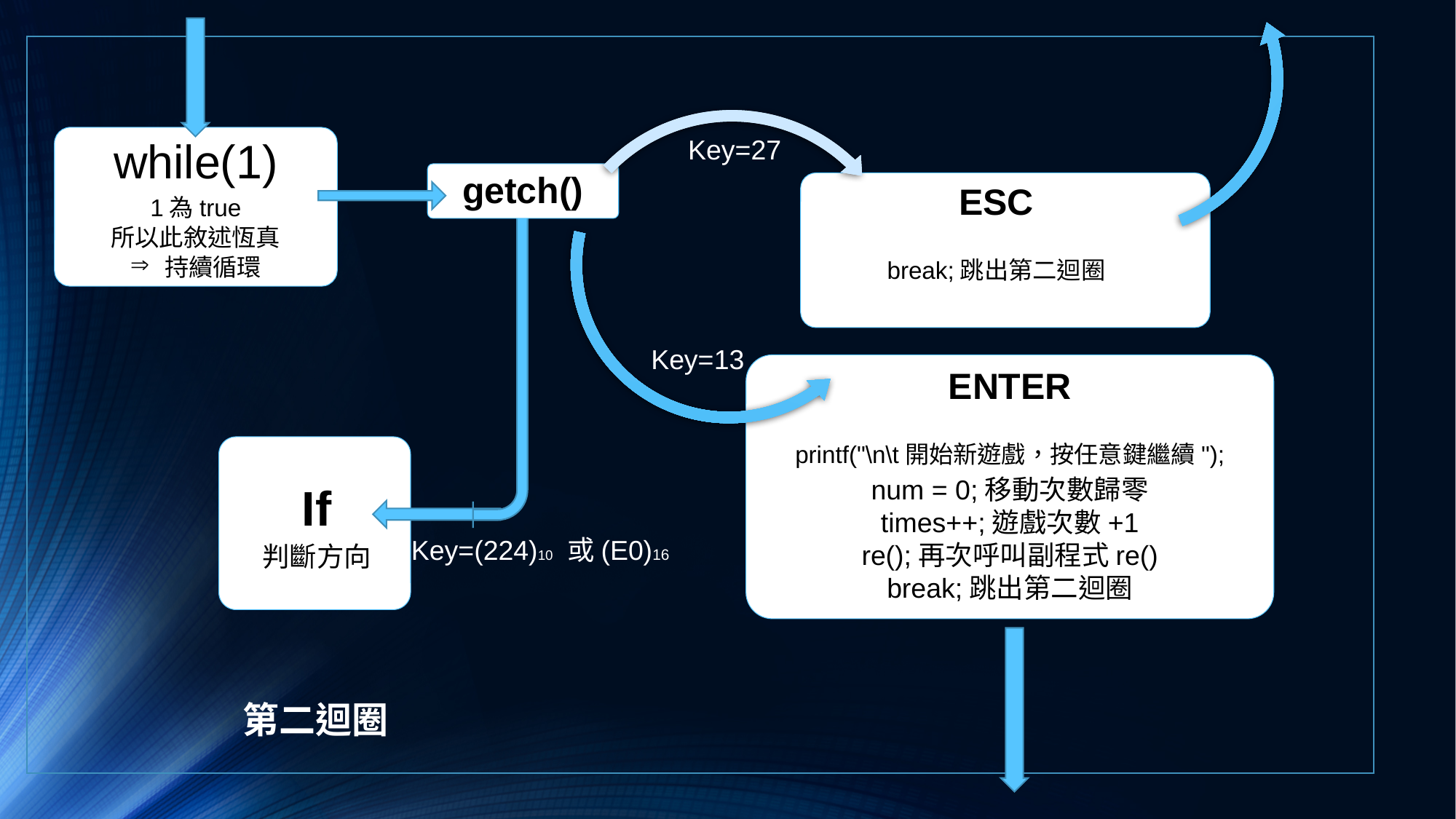

while(1)
1為true
所以此敘述恆真
持續循環
Key=27

getch()

ESC

break;跳出第二迴圈

Key=13

ENTER

printf("\n\t開始新遊戲，按任意鍵繼續");
num = 0;移動次數歸零
times++;遊戲次數+1
re();再次呼叫副程式re()
break;跳出第二迴圈

If
判斷方向

Key=(224)10 或(E0)16

第二迴圈